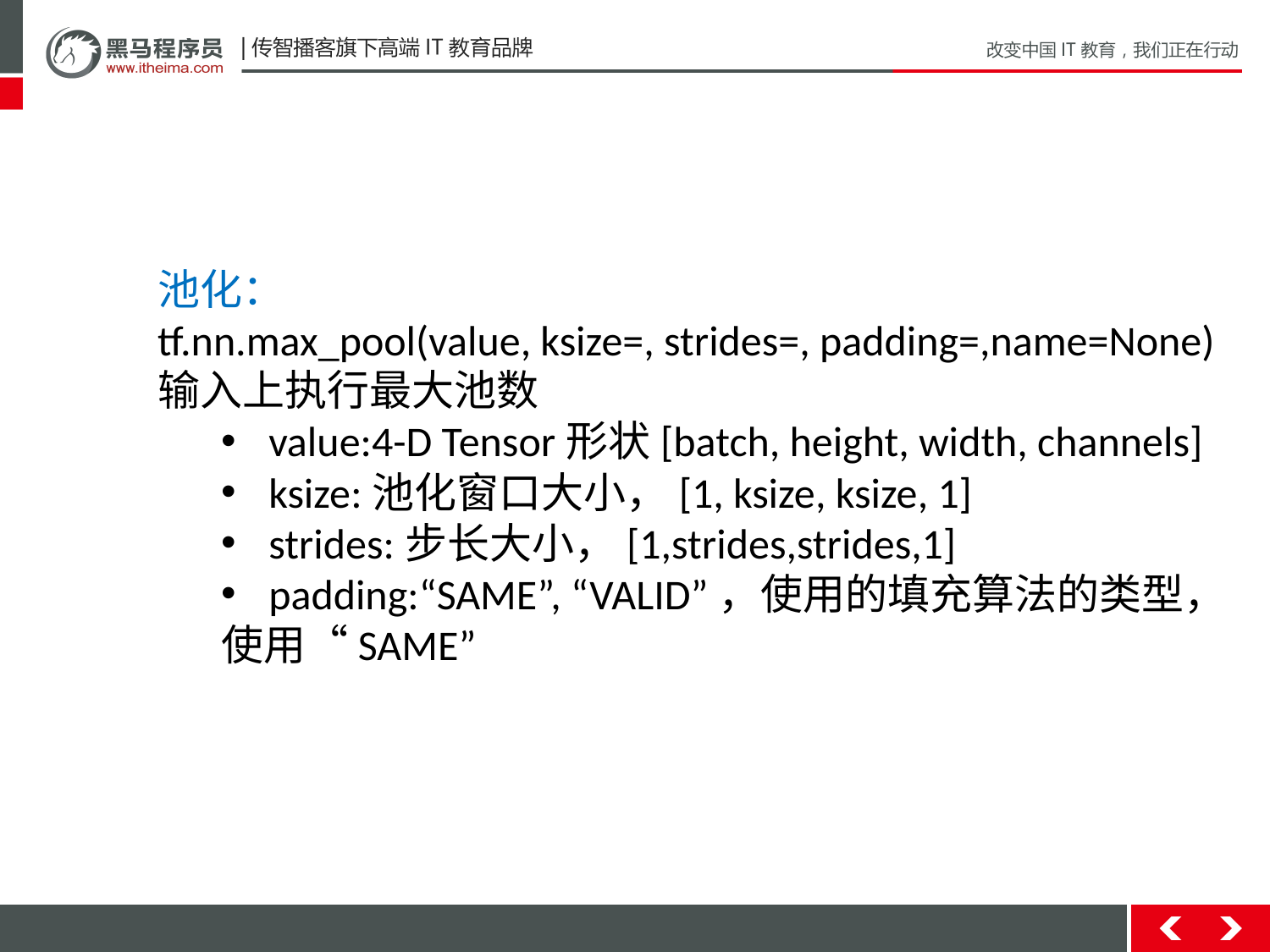

池化：
tf.nn.max_pool(value, ksize=, strides=, padding=,name=None)
输入上执行最大池数
value:4-D Tensor形状[batch, height, width, channels]
ksize:池化窗口大小，[1, ksize, ksize, 1]
strides:步长大小，[1,strides,strides,1]
padding:“SAME”, “VALID”，使用的填充算法的类型，
使用“SAME”